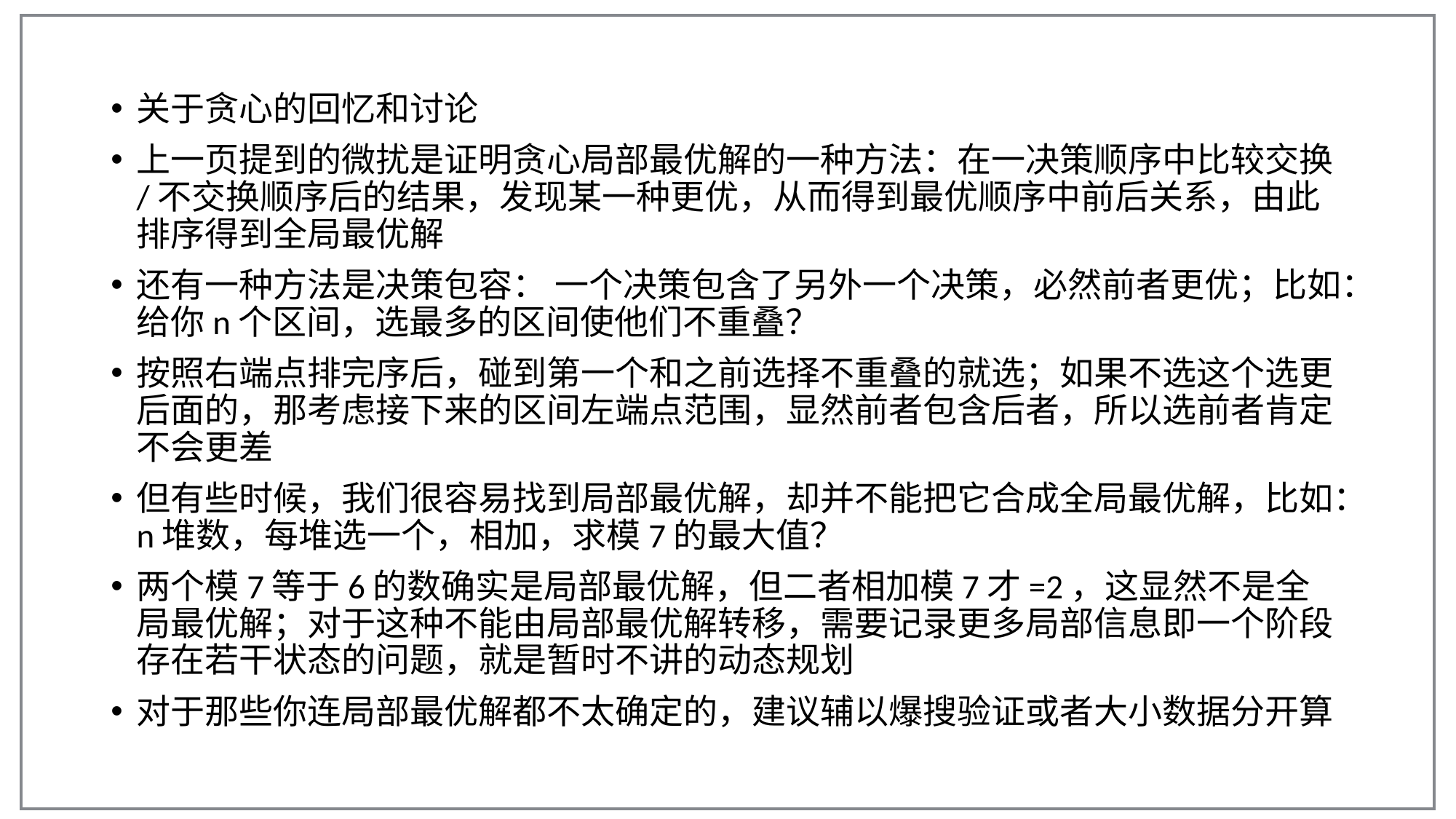

关于贪心的回忆和讨论
上一页提到的微扰是证明贪心局部最优解的一种方法：在一决策顺序中比较交换/不交换顺序后的结果，发现某一种更优，从而得到最优顺序中前后关系，由此排序得到全局最优解
还有一种方法是决策包容： 一个决策包含了另外一个决策，必然前者更优；比如：给你n个区间，选最多的区间使他们不重叠？
按照右端点排完序后，碰到第一个和之前选择不重叠的就选；如果不选这个选更后面的，那考虑接下来的区间左端点范围，显然前者包含后者，所以选前者肯定不会更差
但有些时候，我们很容易找到局部最优解，却并不能把它合成全局最优解，比如：n堆数，每堆选一个，相加，求模7的最大值？
两个模7等于6的数确实是局部最优解，但二者相加模7才=2，这显然不是全局最优解；对于这种不能由局部最优解转移，需要记录更多局部信息即一个阶段存在若干状态的问题，就是暂时不讲的动态规划
对于那些你连局部最优解都不太确定的，建议辅以爆搜验证或者大小数据分开算